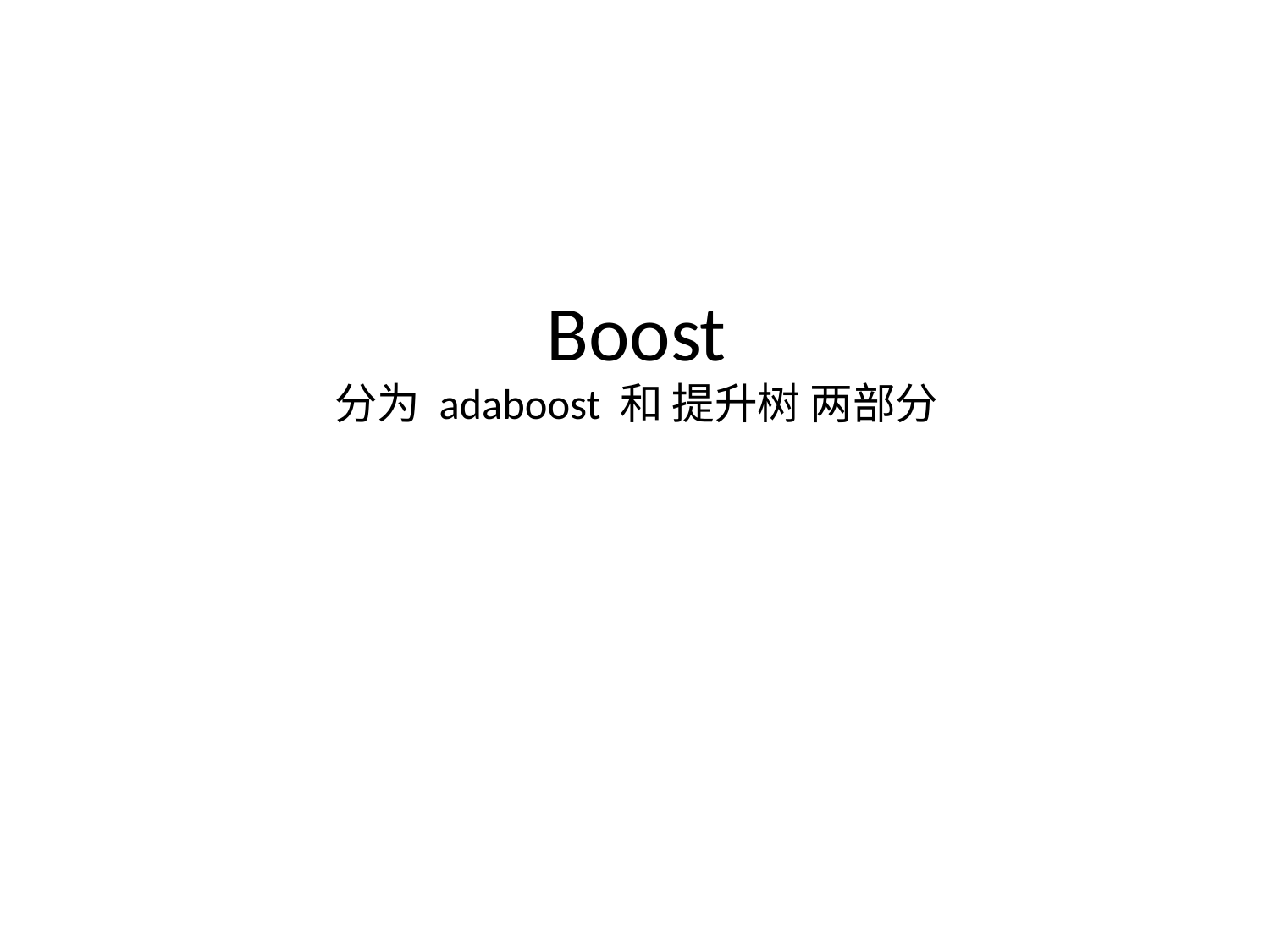

# Boost 分为 adaboost 和 提升树 两部分